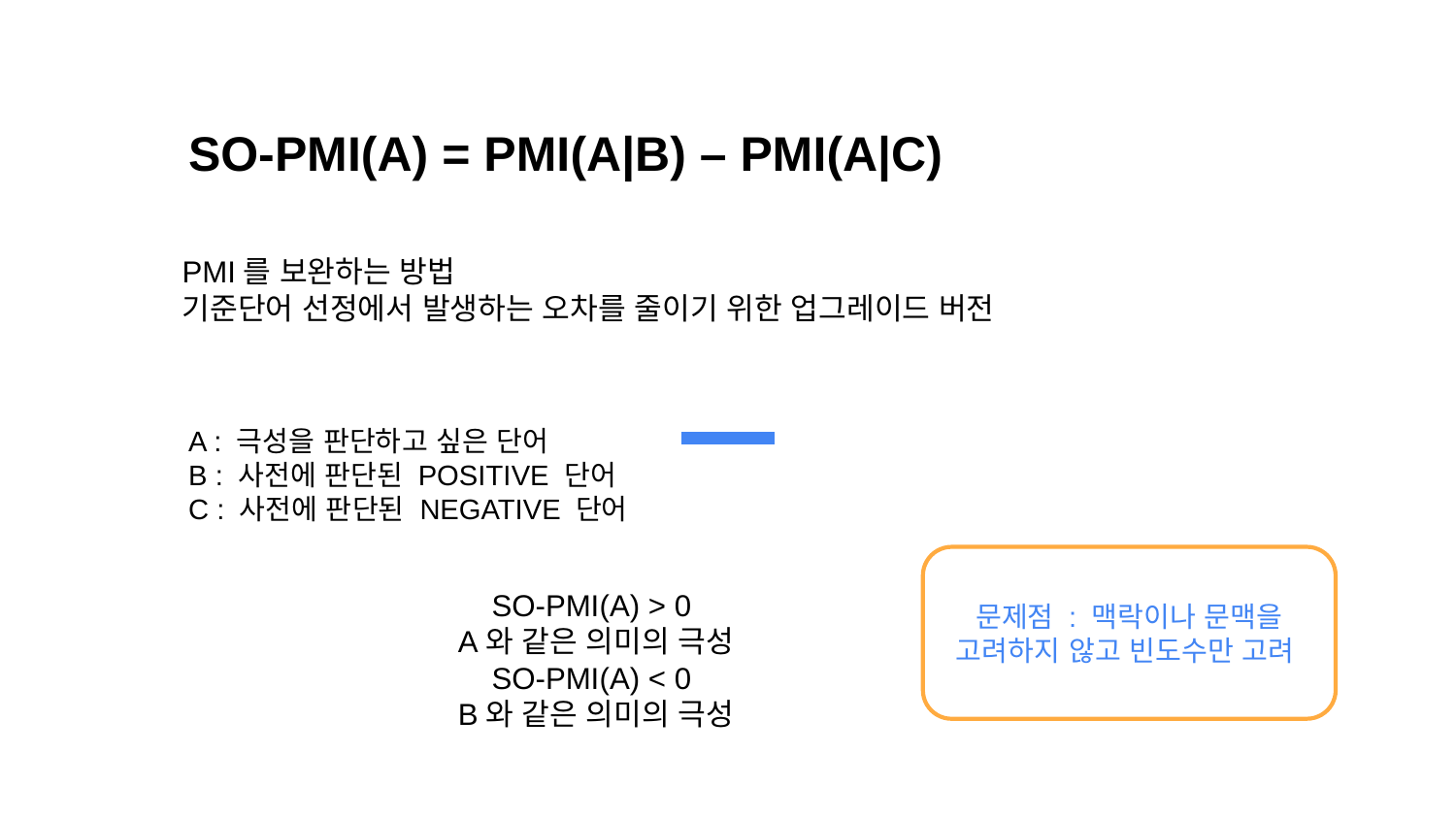

SO-PMI(A) = PMI(A|B) – PMI(A|C)
PMI를 보완하는 방법
기준단어 선정에서 발생하는 오차를 줄이기 위한 업그레이드 버전
A : 극성을 판단하고 싶은 단어
B : 사전에 판단된 POSITIVE 단어
C : 사전에 판단된 NEGATIVE 단어

문제점 : 맥락이나 문맥을 고려하지 않고 빈도수만 고려
SO-PMI(A) > 0
A와 같은 의미의 극성
SO-PMI(A) < 0
B와 같은 의미의 극성